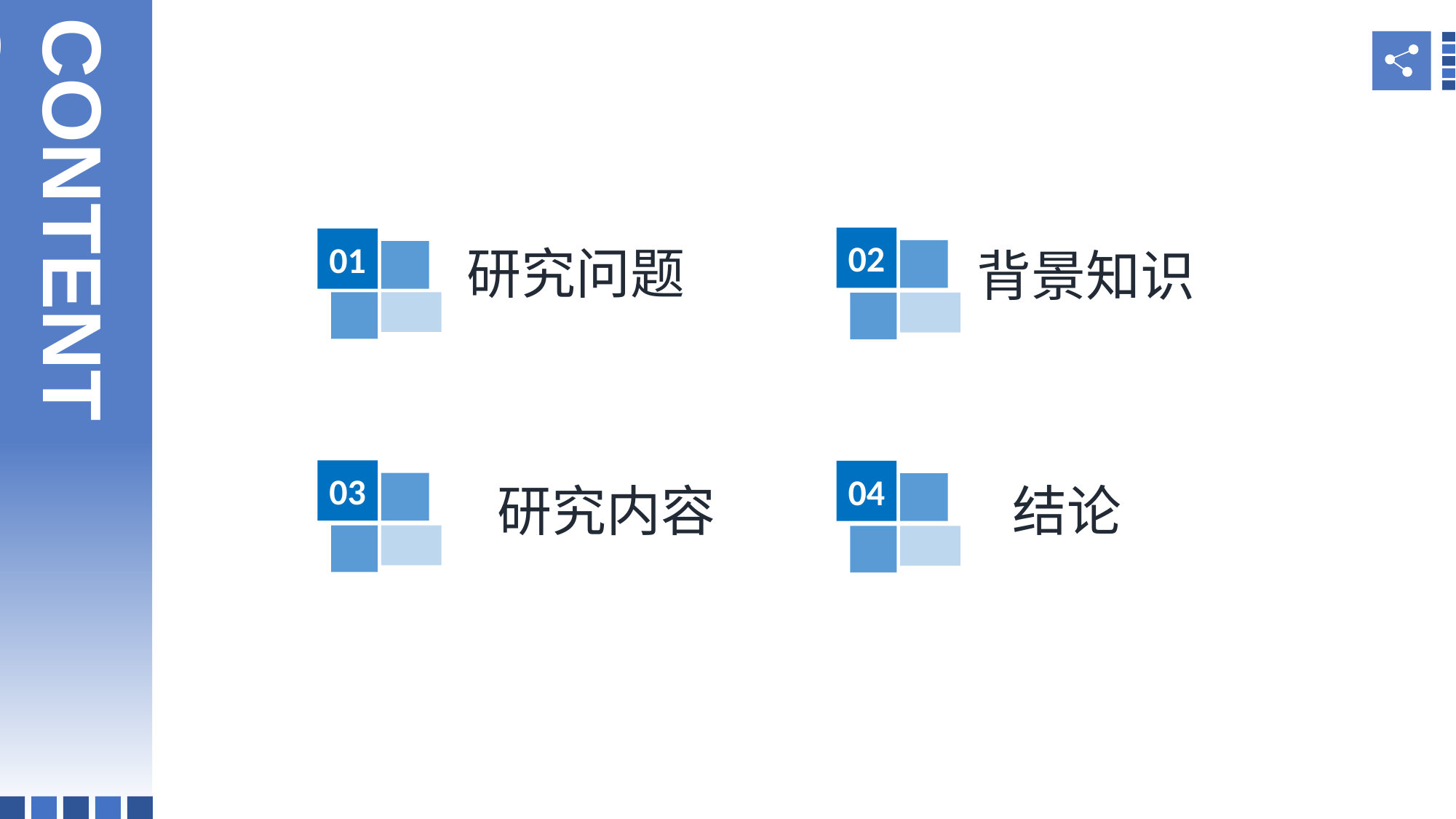

CONTENTS

02

01

研究问题
背景知识
03

04

研究内容
结论